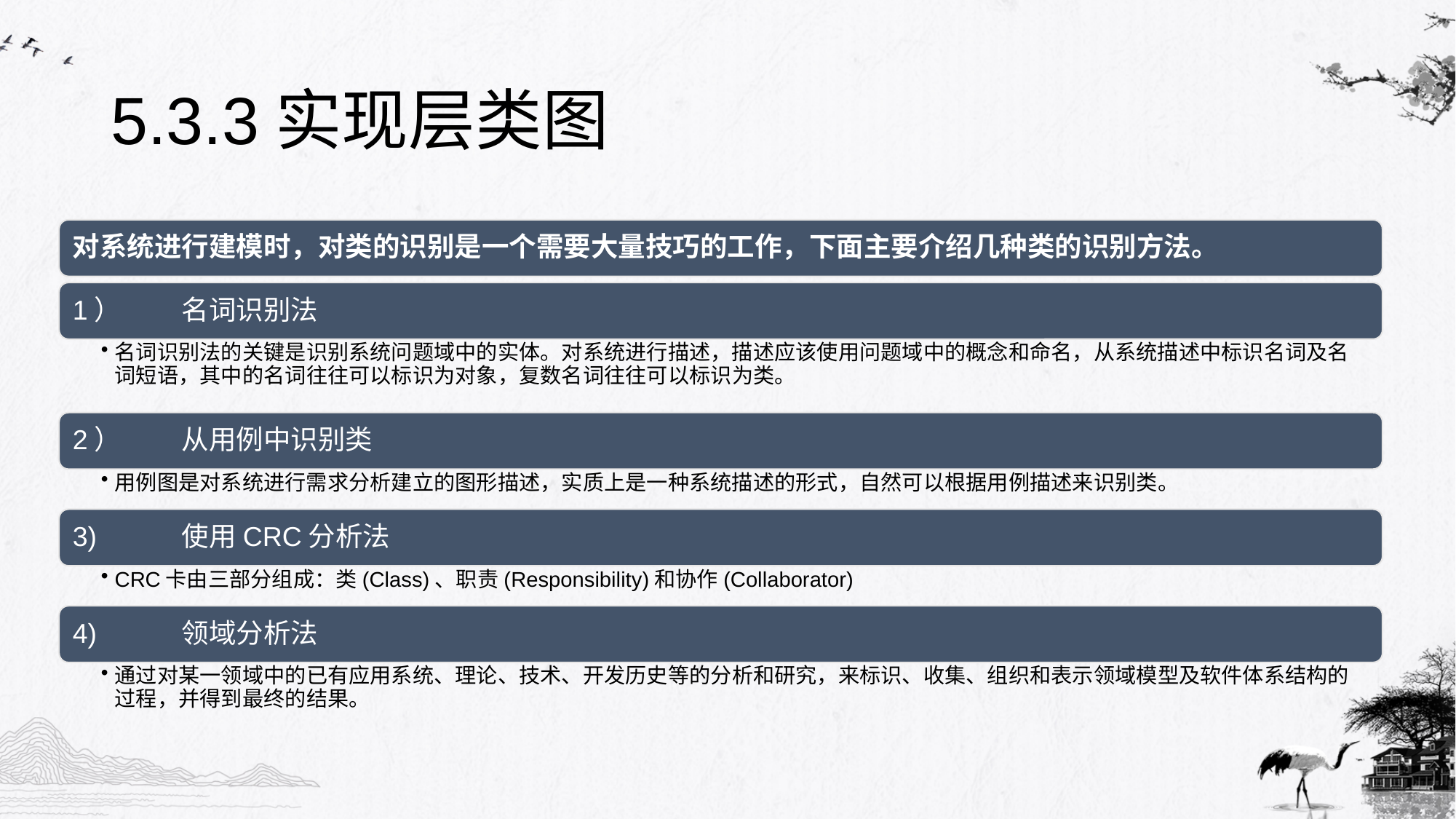

# 5.3.3实现层类图
对系统进行建模时，对类的识别是一个需要大量技巧的工作，下面主要介绍几种类的识别方法。
1）	名词识别法
名词识别法的关键是识别系统问题域中的实体。对系统进行描述，描述应该使用问题域中的概念和命名，从系统描述中标识名词及名词短语，其中的名词往往可以标识为对象，复数名词往往可以标识为类。
2）	从用例中识别类
用例图是对系统进行需求分析建立的图形描述，实质上是一种系统描述的形式，自然可以根据用例描述来识别类。
3)	使用CRC分析法
CRC卡由三部分组成：类(Class)、职责(Responsibility)和协作(Collaborator)
4)	领域分析法
通过对某一领域中的已有应用系统、理论、技术、开发历史等的分析和研究，来标识、收集、组织和表示领域模型及软件体系结构的过程，并得到最终的结果。